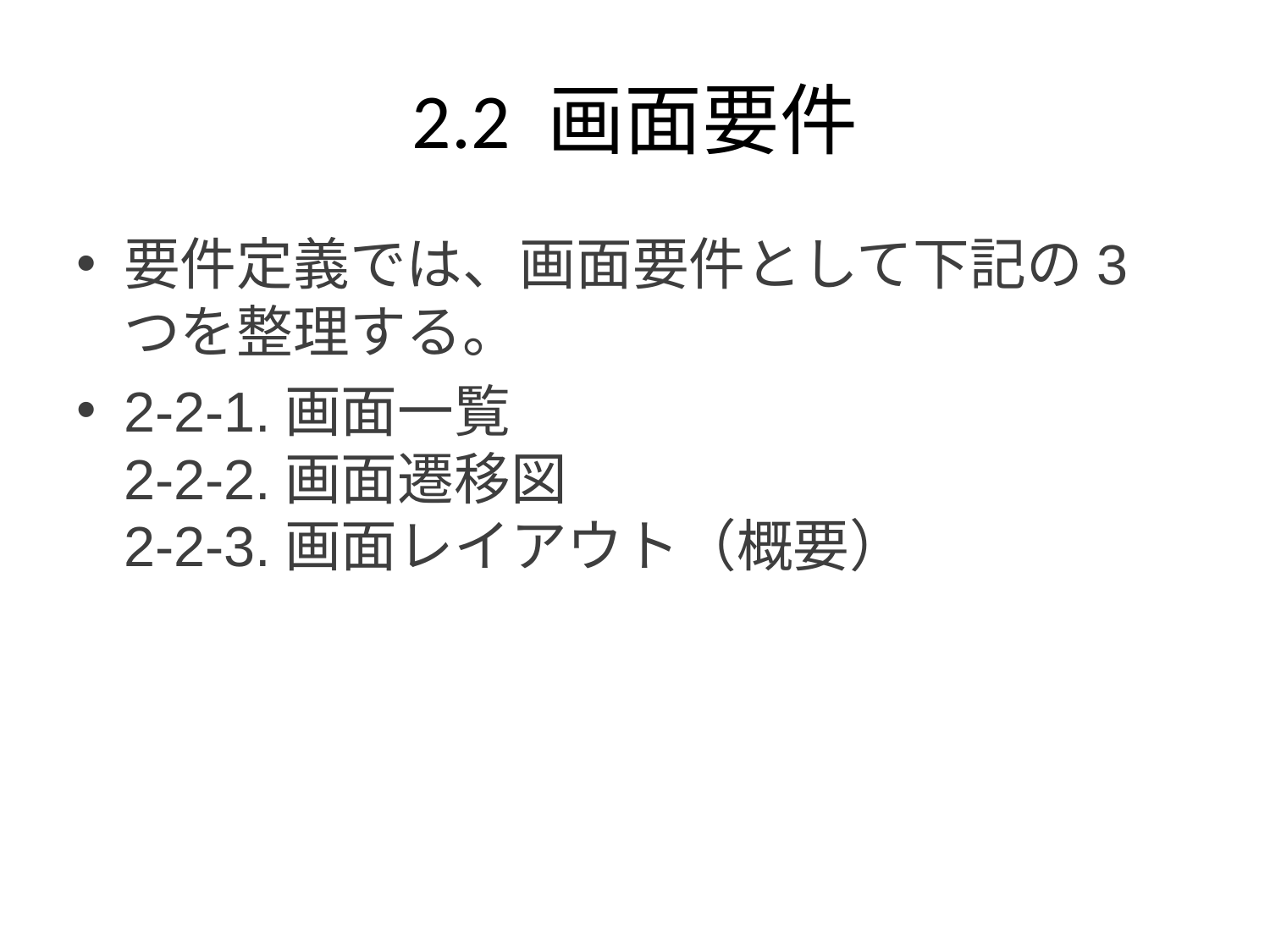

# 2.2 画面要件
要件定義では、画面要件として下記の3つを整理する。
2-2-1.画面一覧
2-2-2.画面遷移図
2-2-3.画面レイアウト（概要）